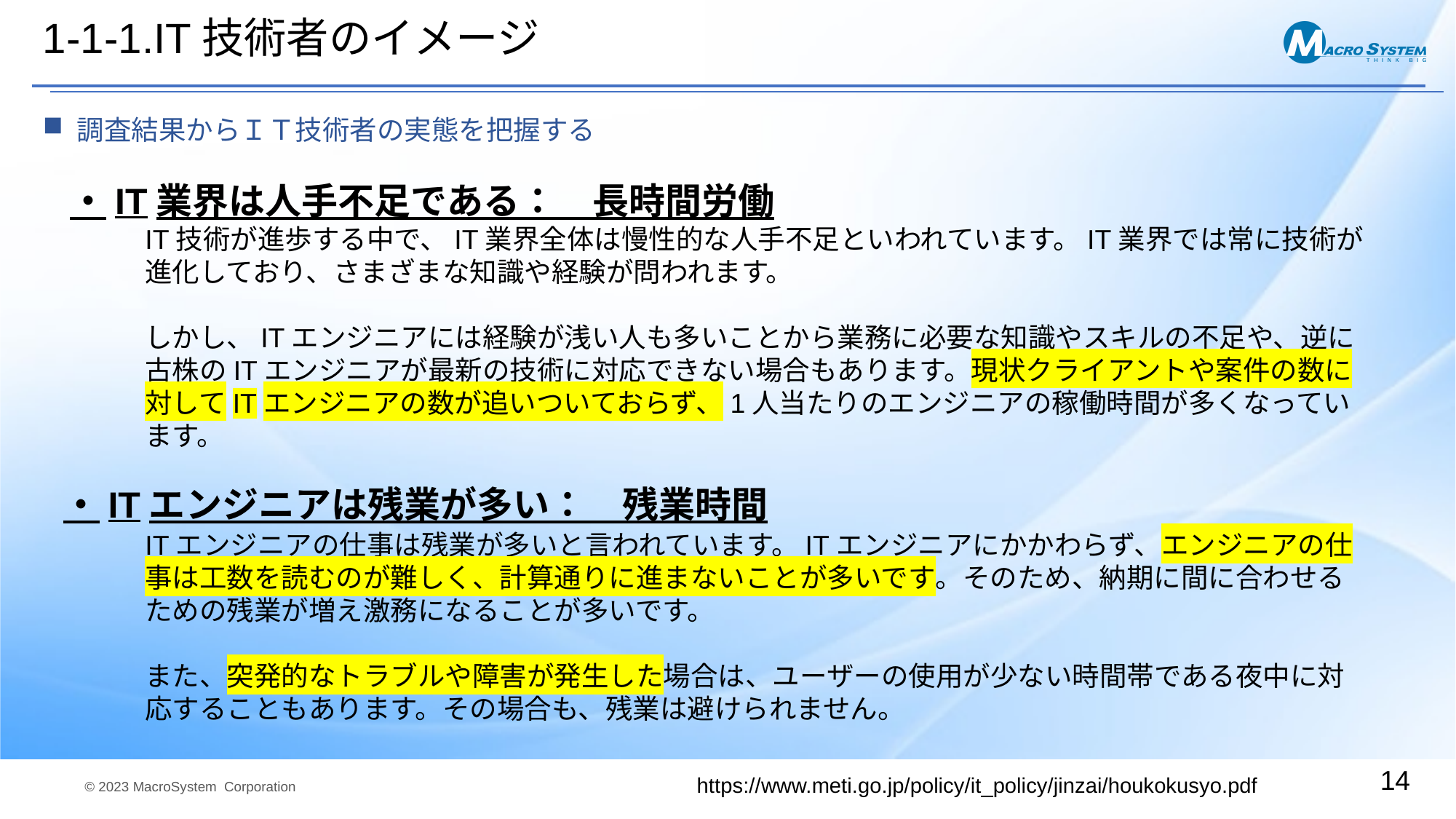

# 1-1-1.IT技術者のイメージ
調査結果からＩＴ技術者の実態を把握する
・IT業界は人手不足である：　長時間労働
IT技術が進歩する中で、IT業界全体は慢性的な人手不足といわれています。IT業界では常に技術が進化しており、さまざまな知識や経験が問われます。

しかし、ITエンジニアには経験が浅い人も多いことから業務に必要な知識やスキルの不足や、逆に古株のITエンジニアが最新の技術に対応できない場合もあります。現状クライアントや案件の数に対してITエンジニアの数が追いついておらず、1人当たりのエンジニアの稼働時間が多くなっています。
・ITエンジニアは残業が多い：　残業時間
ITエンジニアの仕事は残業が多いと言われています。ITエンジニアにかかわらず、エンジニアの仕事は工数を読むのが難しく、計算通りに進まないことが多いです。そのため、納期に間に合わせるための残業が増え激務になることが多いです。

また、突発的なトラブルや障害が発生した場合は、ユーザーの使用が少ない時間帯である夜中に対応することもあります。その場合も、残業は避けられません。
https://www.meti.go.jp/policy/it_policy/jinzai/houkokusyo.pdf